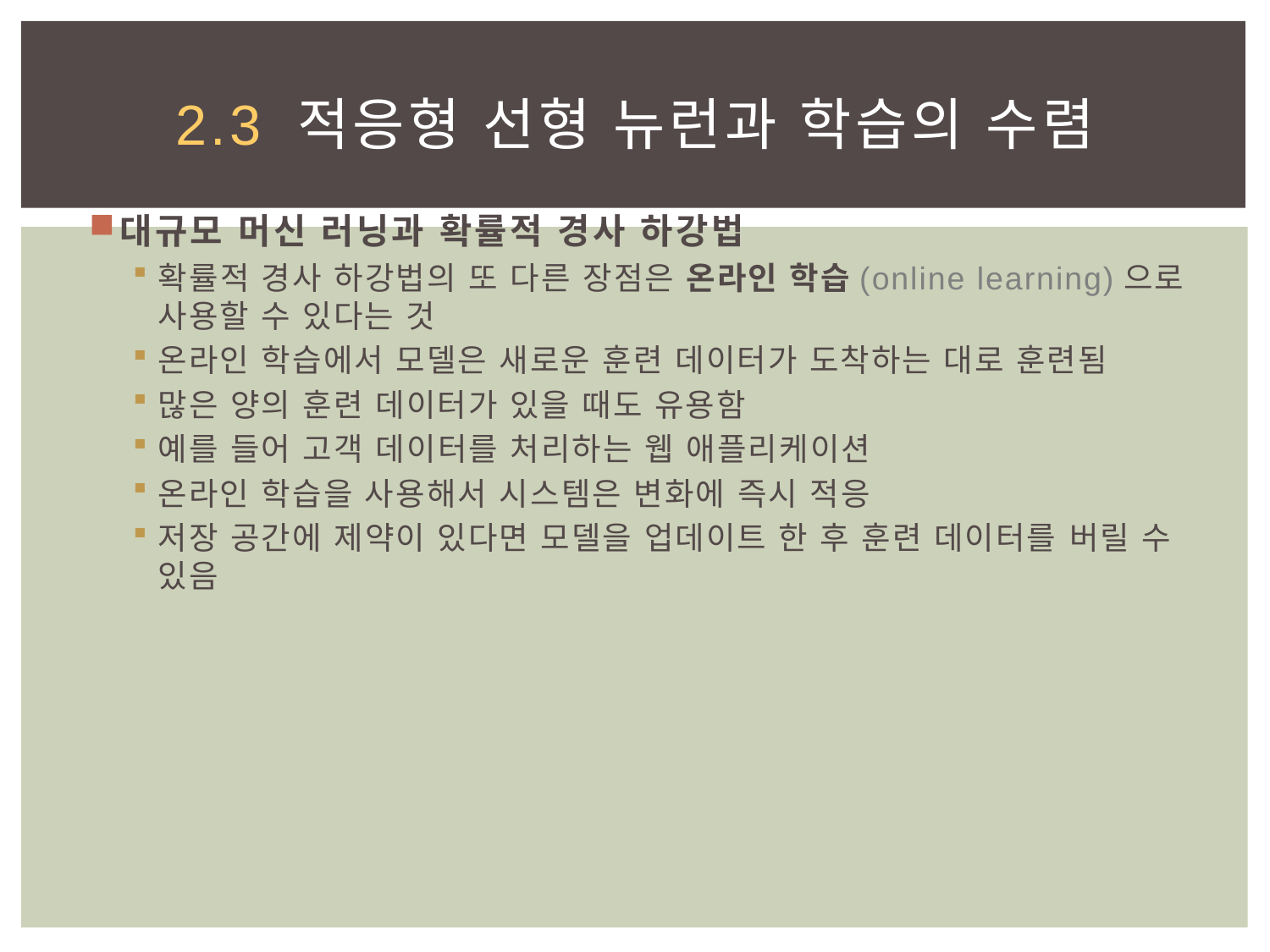

# 2.3 적응형 선형 뉴런과 학습의 수렴
대규모 머신 러닝과 확률적 경사 하강법
확률적 경사 하강법의 또 다른 장점은 온라인 학습(online learning)으로 사용할 수 있다는 것
온라인 학습에서 모델은 새로운 훈련 데이터가 도착하는 대로 훈련됨
많은 양의 훈련 데이터가 있을 때도 유용함
예를 들어 고객 데이터를 처리하는 웹 애플리케이션
온라인 학습을 사용해서 시스템은 변화에 즉시 적응
저장 공간에 제약이 있다면 모델을 업데이트 한 후 훈련 데이터를 버릴 수 있음